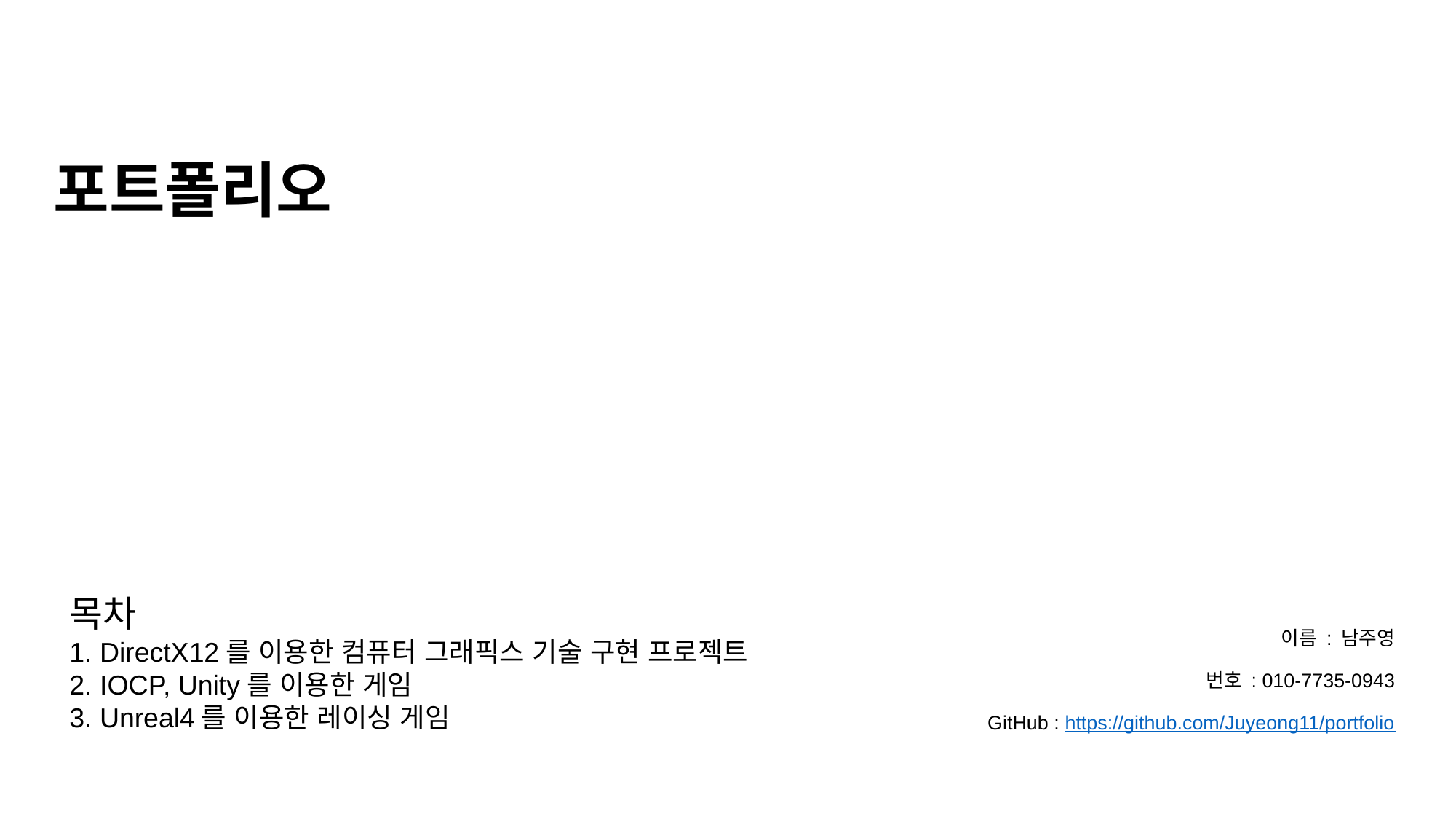

# 포트폴리오
목차
1. DirectX12를 이용한 컴퓨터 그래픽스 기술 구현 프로젝트
2. IOCP, Unity를 이용한 게임
3. Unreal4를 이용한 레이싱 게임
이름 : 남주영

번호 : 010-7735-0943

GitHub : https://github.com/Juyeong11/portfolio